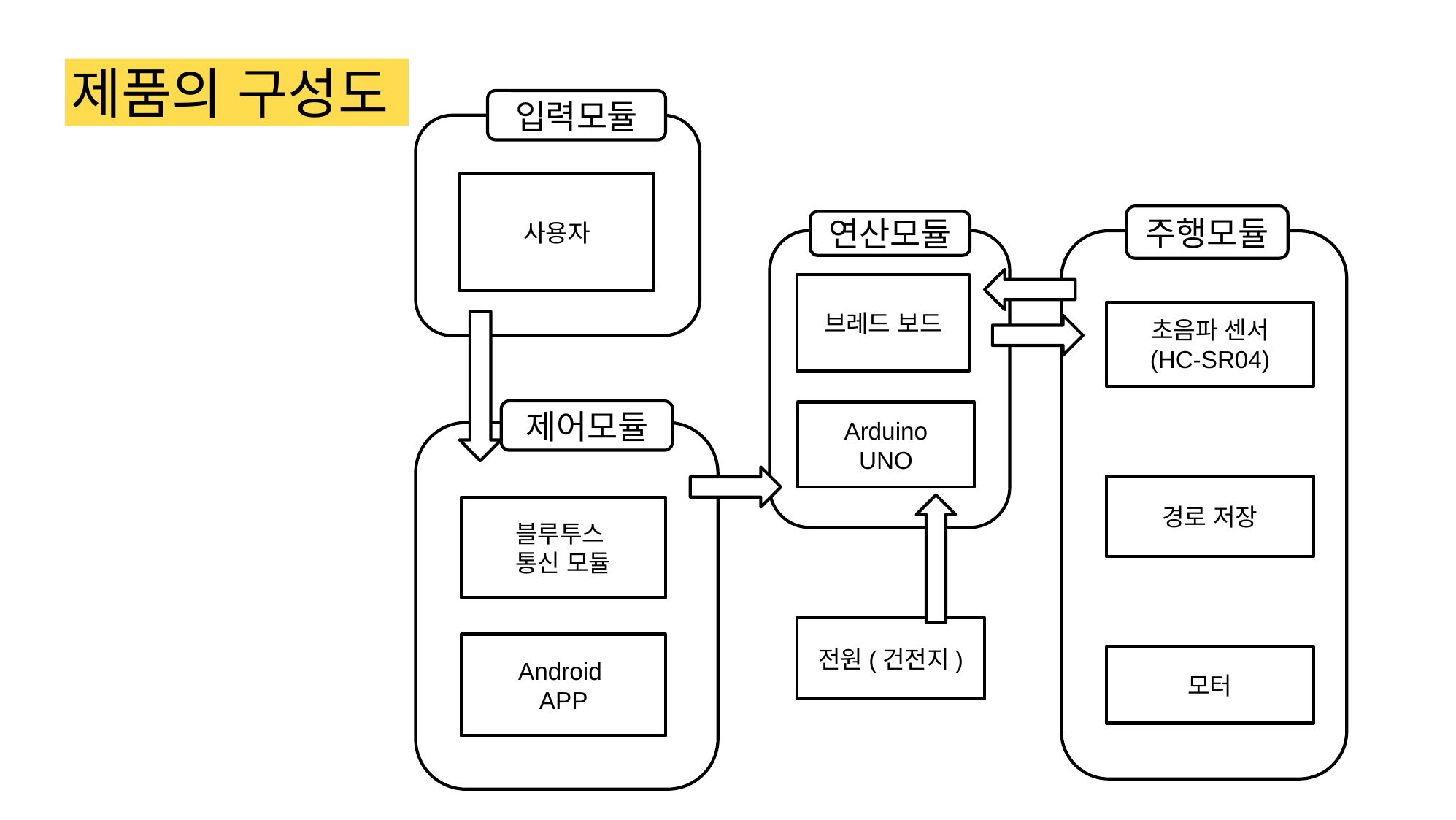

제품의 구성도

입력모듈

사용자
주행모듈

초음파 센서
(HC-SR04)
경로 저장
모터
연산모듈

브레드 보드
Arduino
UNO

제어모듈

블루투스
통신 모듈
Android
APP

전원(건전지)